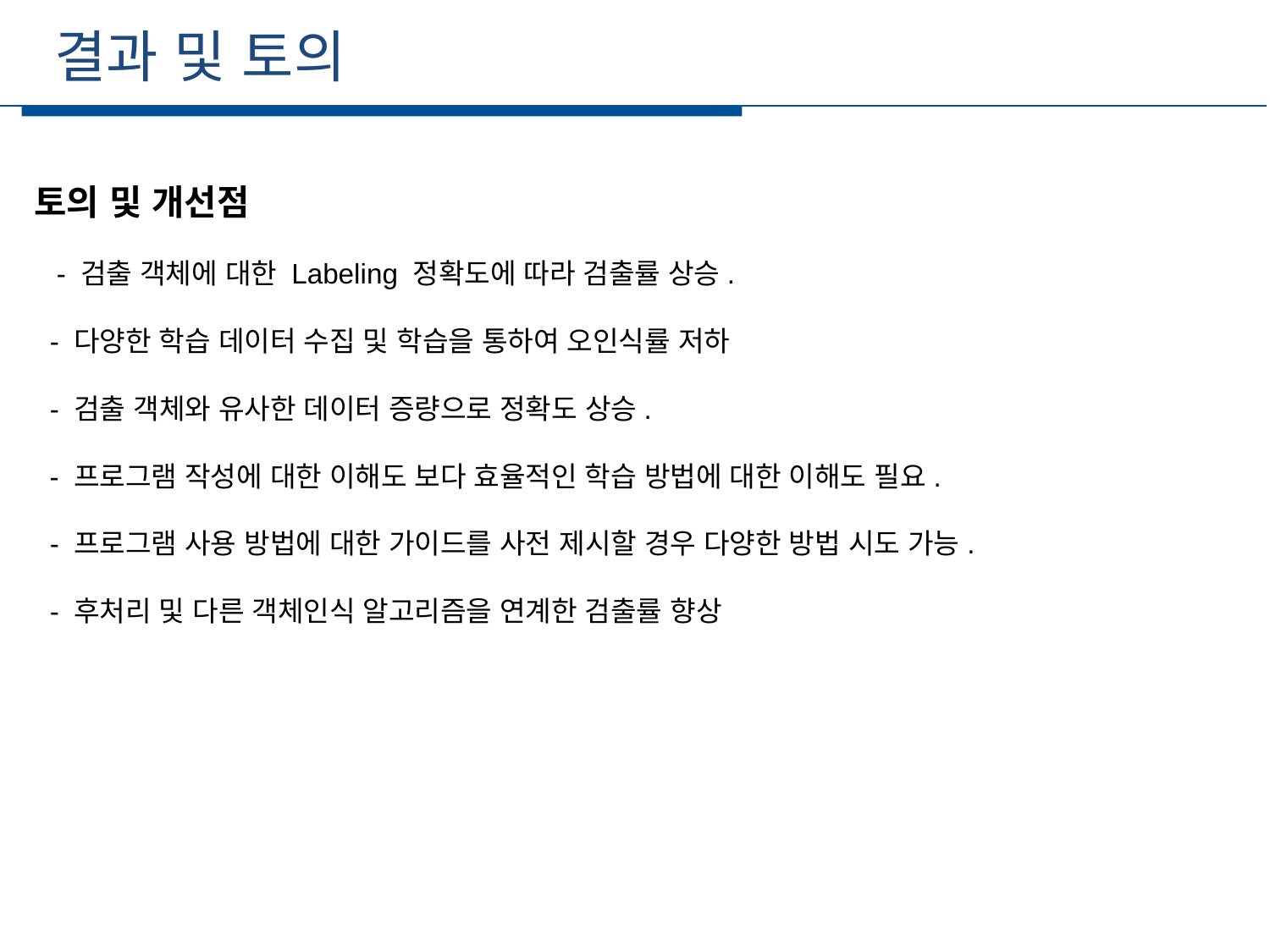

결과 및 토의
세부일정

토의 및 개선점
  - 검출 객체에 대한 Labeling 정확도에 따라 검출률 상승.
  - 다양한 학습 데이터 수집 및 학습을 통하여 오인식률 저하
  - 검출 객체와 유사한 데이터 증량으로 정확도 상승.
  - 프로그램 작성에 대한 이해도 보다 효율적인 학습 방법에 대한 이해도 필요.
  - 프로그램 사용 방법에 대한 가이드를 사전 제시할 경우 다양한 방법 시도 가능.
  - 후처리 및 다른 객체인식 알고리즘을 연계한 검출률 향상